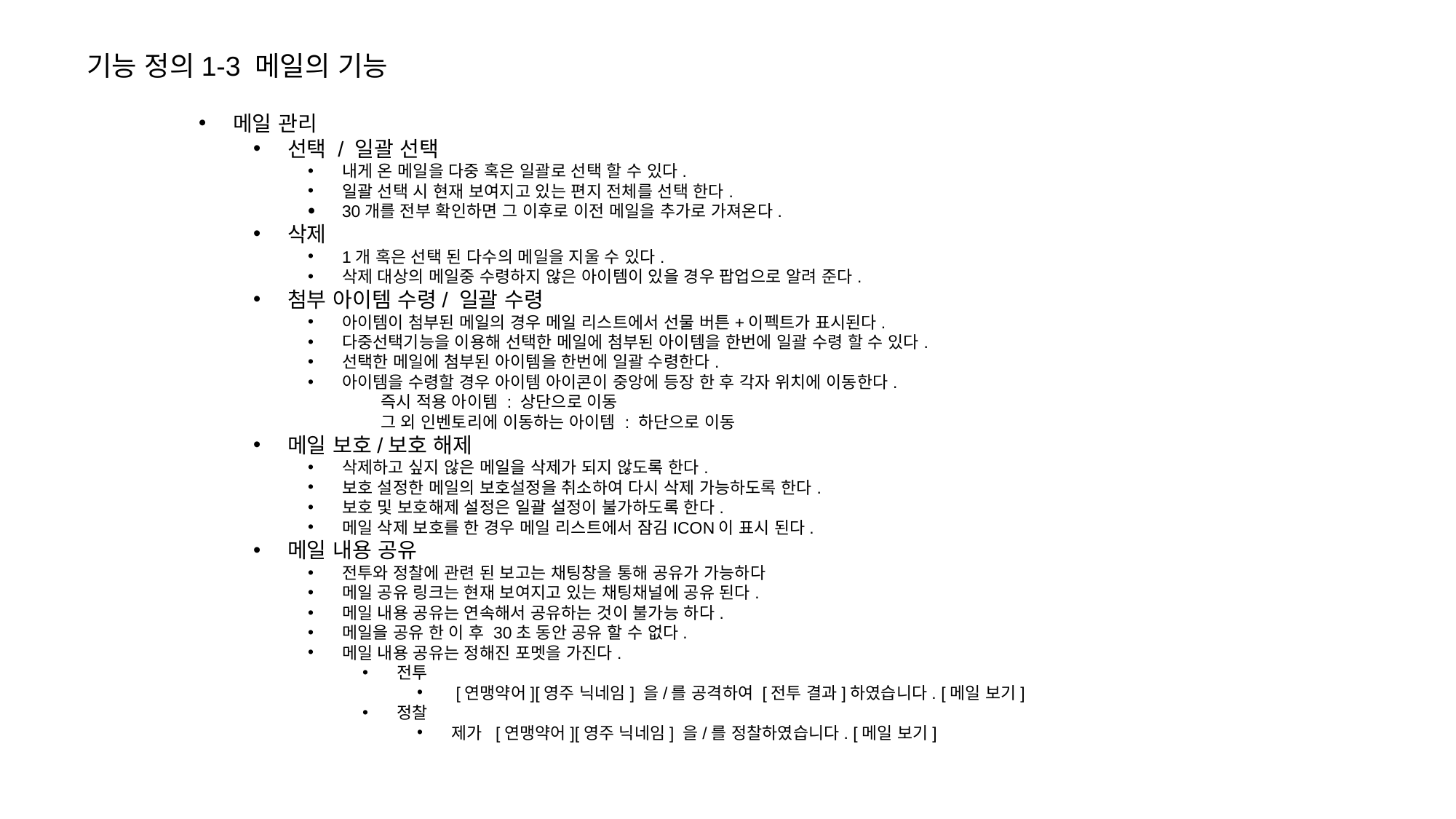

기능 정의1-3 메일의 기능
메일 관리
선택 / 일괄 선택
내게 온 메일을 다중 혹은 일괄로 선택 할 수 있다.
일괄 선택 시 현재 보여지고 있는 편지 전체를 선택 한다.
30개를 전부 확인하면 그 이후로 이전 메일을 추가로 가져온다.
삭제
1개 혹은 선택 된 다수의 메일을 지울 수 있다.
삭제 대상의 메일중 수령하지 않은 아이템이 있을 경우 팝업으로 알려 준다.
첨부 아이템 수령/ 일괄 수령
아이템이 첨부된 메일의 경우 메일 리스트에서 선물 버튼+이펙트가 표시된다.
다중선택기능을 이용해 선택한 메일에 첨부된 아이템을 한번에 일괄 수령 할 수 있다.
선택한 메일에 첨부된 아이템을 한번에 일괄 수령한다.
아이템을 수령할 경우 아이템 아이콘이 중앙에 등장 한 후 각자 위치에 이동한다.
즉시 적용 아이템 : 상단으로 이동
그 외 인벤토리에 이동하는 아이템 : 하단으로 이동
메일 보호/보호 해제
삭제하고 싶지 않은 메일을 삭제가 되지 않도록 한다.
보호 설정한 메일의 보호설정을 취소하여 다시 삭제 가능하도록 한다.
보호 및 보호해제 설정은 일괄 설정이 불가하도록 한다.
메일 삭제 보호를 한 경우 메일 리스트에서 잠김ICON이 표시 된다.
메일 내용 공유
전투와 정찰에 관련 된 보고는 채팅창을 통해 공유가 가능하다
메일 공유 링크는 현재 보여지고 있는 채팅채널에 공유 된다.
메일 내용 공유는 연속해서 공유하는 것이 불가능 하다.
메일을 공유 한 이 후 30초 동안 공유 할 수 없다.
메일 내용 공유는 정해진 포멧을 가진다.
전투
 [연맹약어][영주 닉네임] 을/를 공격하여 [전투 결과]하였습니다. [메일 보기]
정찰
제가  [연맹약어][영주 닉네임] 을/를 정찰하였습니다. [메일 보기]